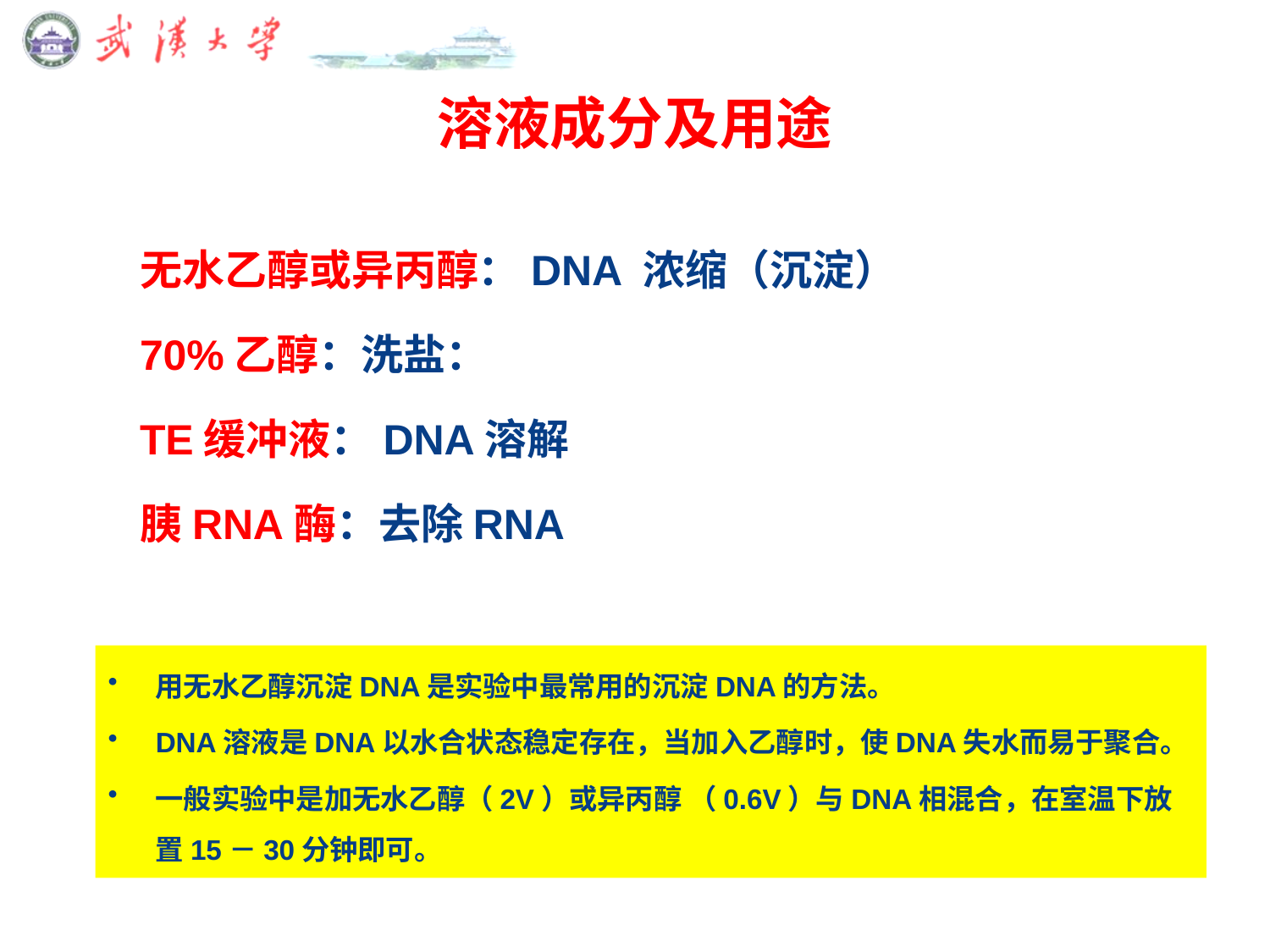

# 溶液成分及用途
无水乙醇或异丙醇：DNA 浓缩（沉淀）
70%乙醇：洗盐：
TE缓冲液：DNA溶解
胰RNA酶：去除RNA
用无水乙醇沉淀DNA是实验中最常用的沉淀DNA的方法。
DNA溶液是DNA以水合状态稳定存在，当加入乙醇时，使DNA失水而易于聚合。
一般实验中是加无水乙醇（2V）或异丙醇 （0.6V）与DNA相混合，在室温下放置15－30分钟即可。